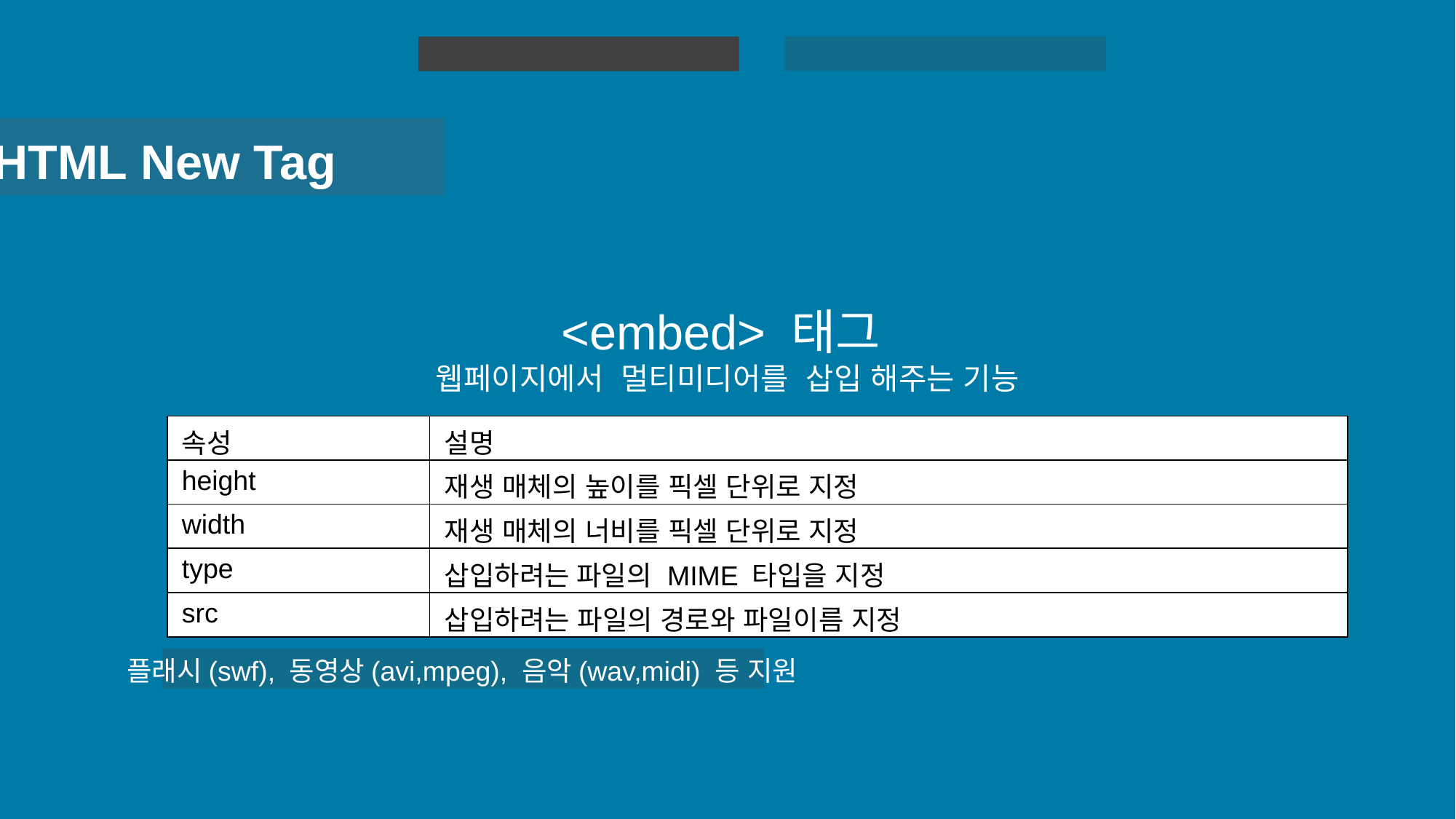

HTML 실습
HTML

HTML New Tag
<embed> 태그
웹페이지에서  멀티미디어를  삽입 해주는 기능
| 속성 | 설명 |
| --- | --- |
| height | 재생 매체의 높이를 픽셀 단위로 지정 |
| width | 재생 매체의 너비를 픽셀 단위로 지정 |
| type | 삽입하려는 파일의 MIME 타입을 지정 |
| src | 삽입하려는 파일의 경로와 파일이름 지정 |
플래시(swf), 동영상(avi,mpeg), 음악(wav,midi) 등 지원